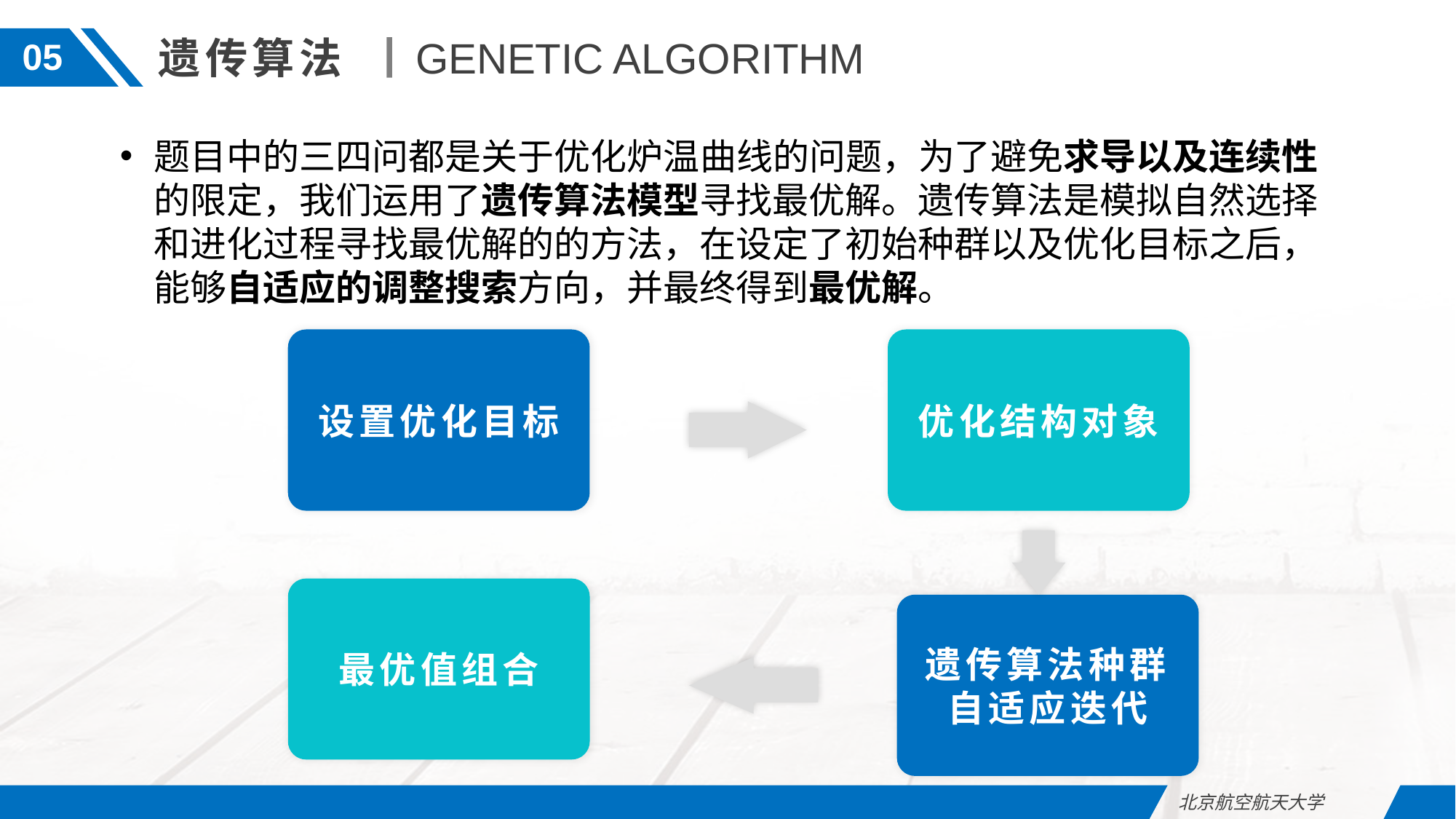

遗传算法
GENETIC ALGORITHM

05

题目中的三四问都是关于优化炉温曲线的问题，为了避免求导以及连续性的限定，我们运用了遗传算法模型寻找最优解。遗传算法是模拟自然选择和进化过程寻找最优解的的方法，在设定了初始种群以及优化目标之后，能够自适应的调整搜索方向，并最终得到最优解。
设置优化目标
优化结构对象

最优值组合
遗传算法种群自适应迭代

北京航空航天大学